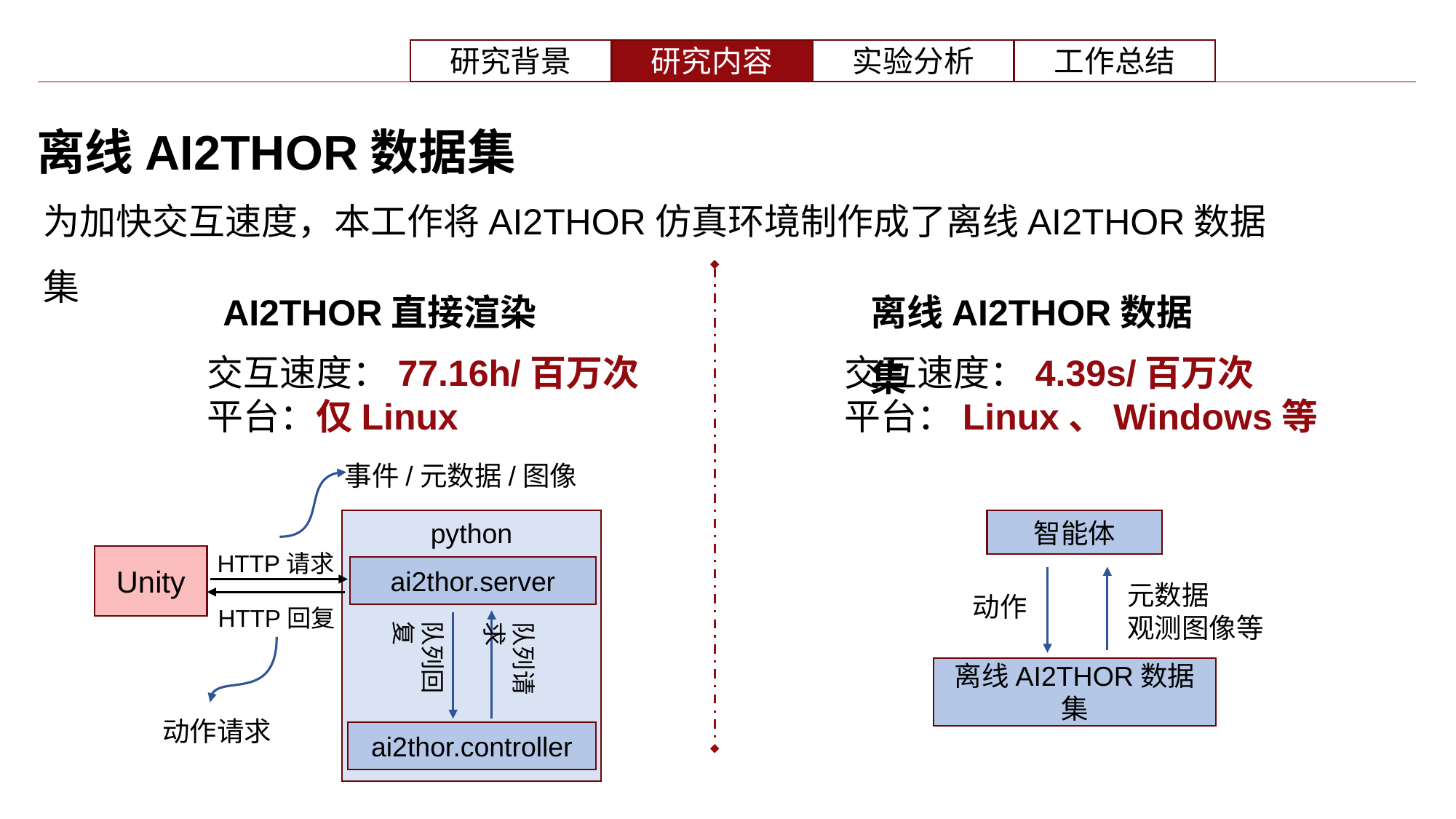

离线AI2THOR数据集
为加快交互速度，本工作将AI2THOR仿真环境制作成了离线AI2THOR数据集
离线AI2THOR数据集
AI2THOR直接渲染
交互速度：77.16h/百万次
平台：仅Linux
交互速度：4.39s/百万次
平台：Linux、Windows等
事件/元数据/图像
python
智能体
HTTP请求
Unity
ai2thor.server
元数据
观测图像等
动作
HTTP回复
队列回复
队列请求
离线AI2THOR数据集
动作请求
ai2thor.controller
13